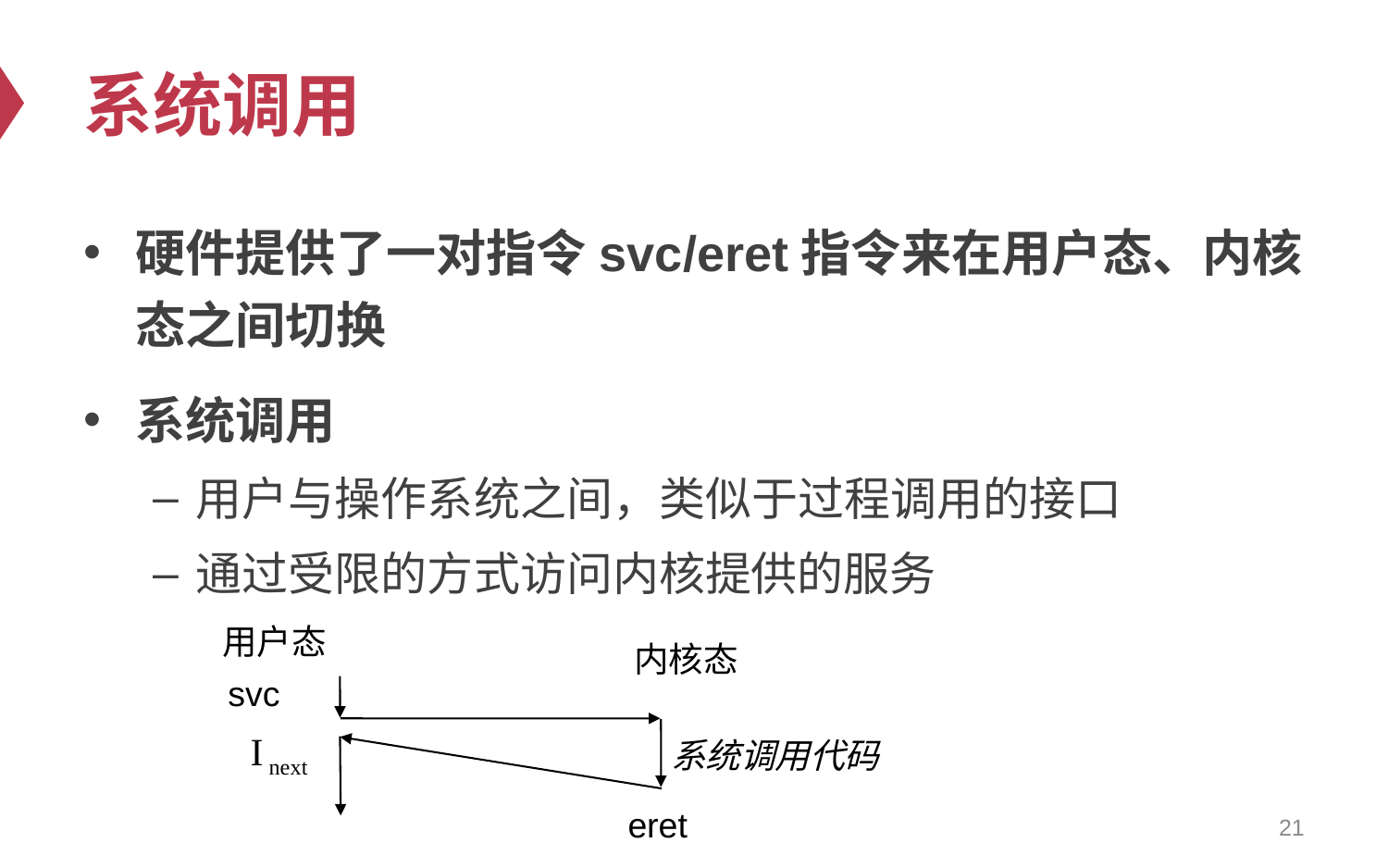

# 系统调用
硬件提供了一对指令svc/eret指令来在用户态、内核态之间切换
系统调用
用户与操作系统之间，类似于过程调用的接口
通过受限的方式访问内核提供的服务
用户态
内核态
svc

I next
系统调用代码

eret
21